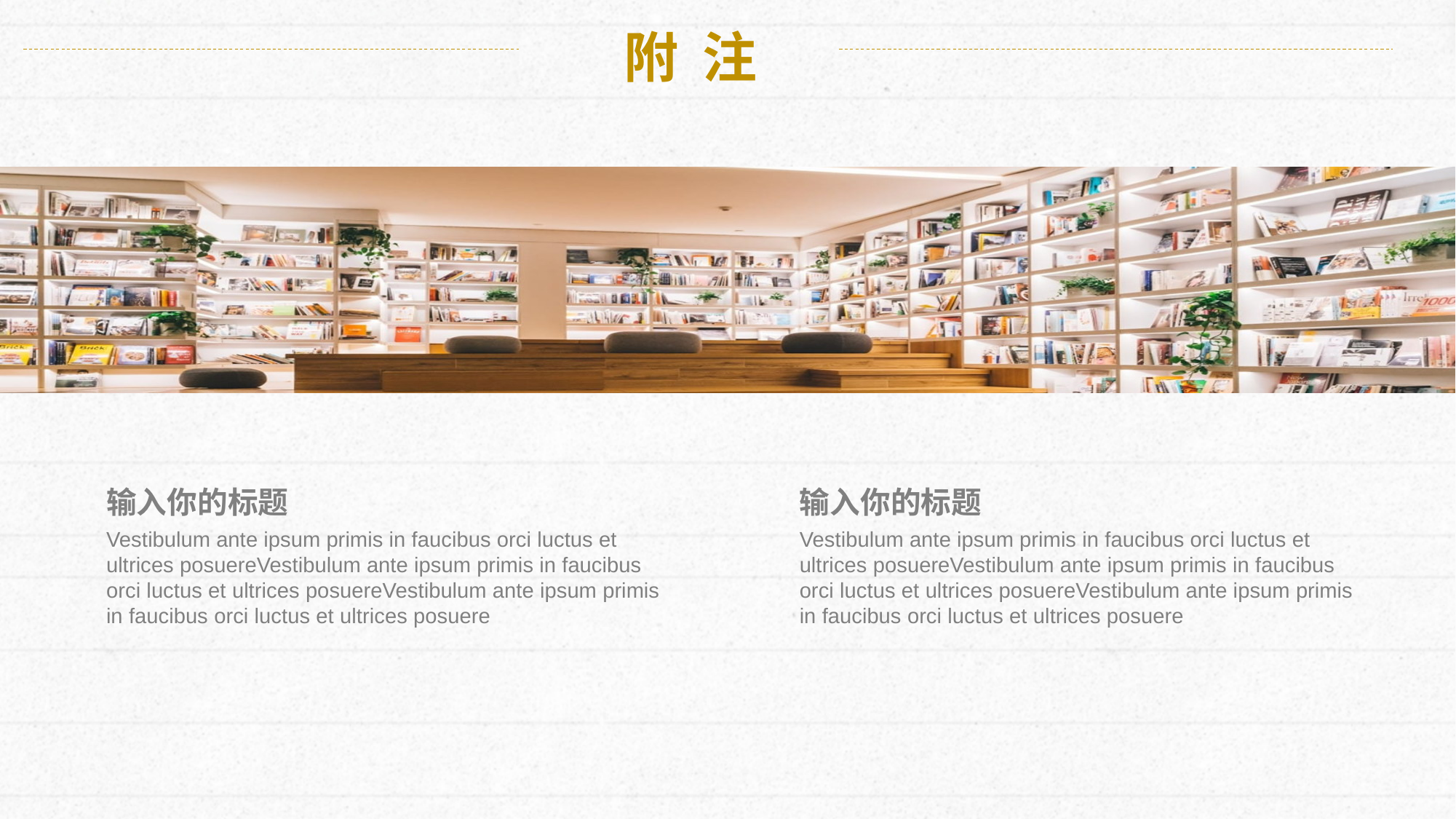

附  注

输入你的标题
输入你的标题
Vestibulum ante ipsum primis in faucibus orci luctus et ultrices posuereVestibulum ante ipsum primis in faucibus orci luctus et ultrices posuereVestibulum ante ipsum primis in faucibus orci luctus et ultrices posuere

Vestibulum ante ipsum primis in faucibus orci luctus et ultrices posuereVestibulum ante ipsum primis in faucibus orci luctus et ultrices posuereVestibulum ante ipsum primis in faucibus orci luctus et ultrices posuere